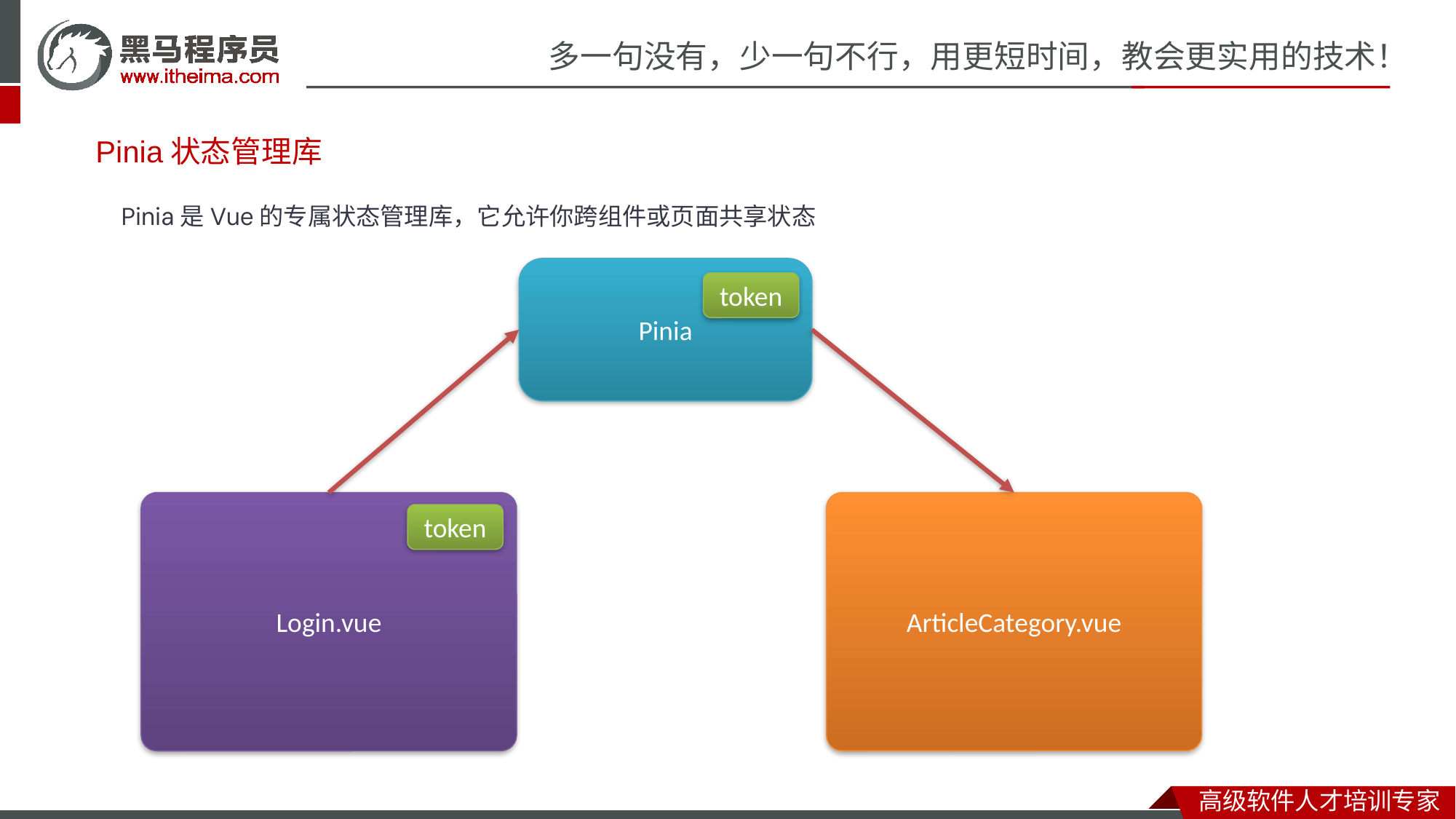

# Pinia状态管理库
Pinia是Vue的专属状态管理库，它允许你跨组件或页面共享状态
Pinia
token
Login.vue
ArticleCategory.vue
token